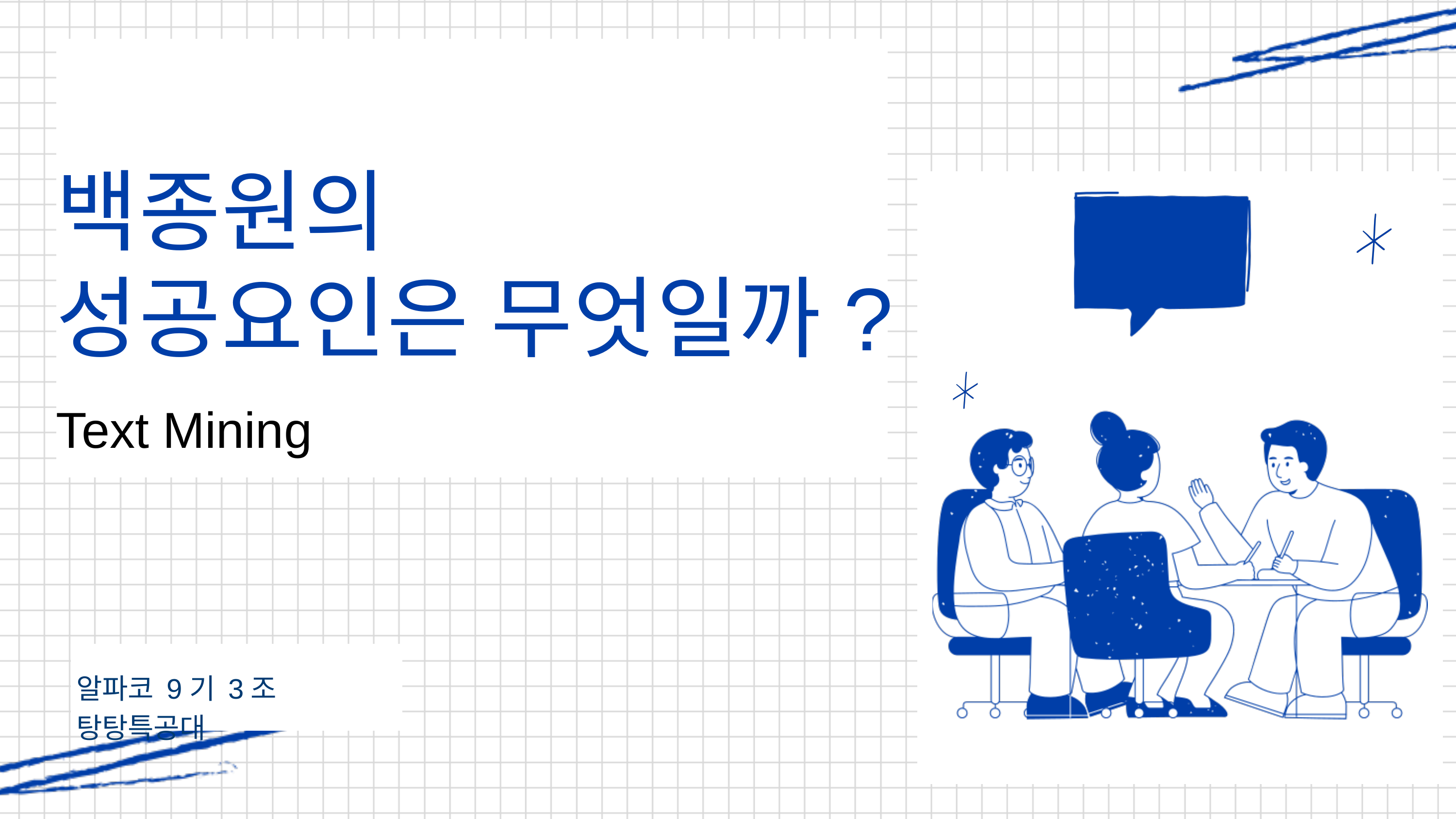

백종원의
성공요인은 무엇일까?
Text Mining

알파코 9기 3조 탕탕특공대